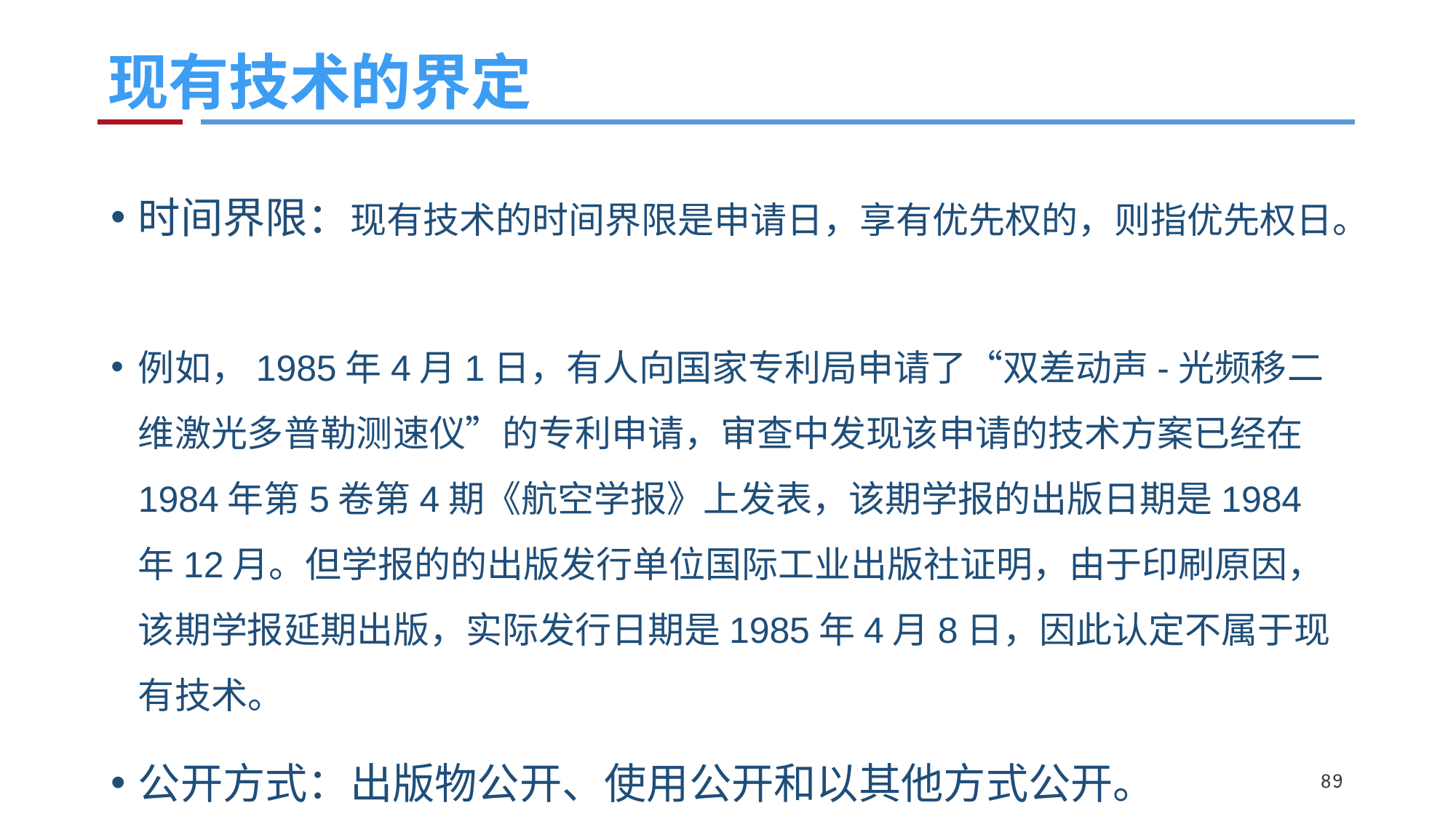

# 现有技术的界定
时间界限：现有技术的时间界限是申请日，享有优先权的，则指优先权日。
例如，1985年4月1日，有人向国家专利局申请了“双差动声-光频移二维激光多普勒测速仪”的专利申请，审查中发现该申请的技术方案已经在1984年第5卷第4期《航空学报》上发表，该期学报的出版日期是1984年12月。但学报的的出版发行单位国际工业出版社证明，由于印刷原因，该期学报延期出版，实际发行日期是1985年4月8日，因此认定不属于现有技术。
公开方式：出版物公开、使用公开和以其他方式公开。

89